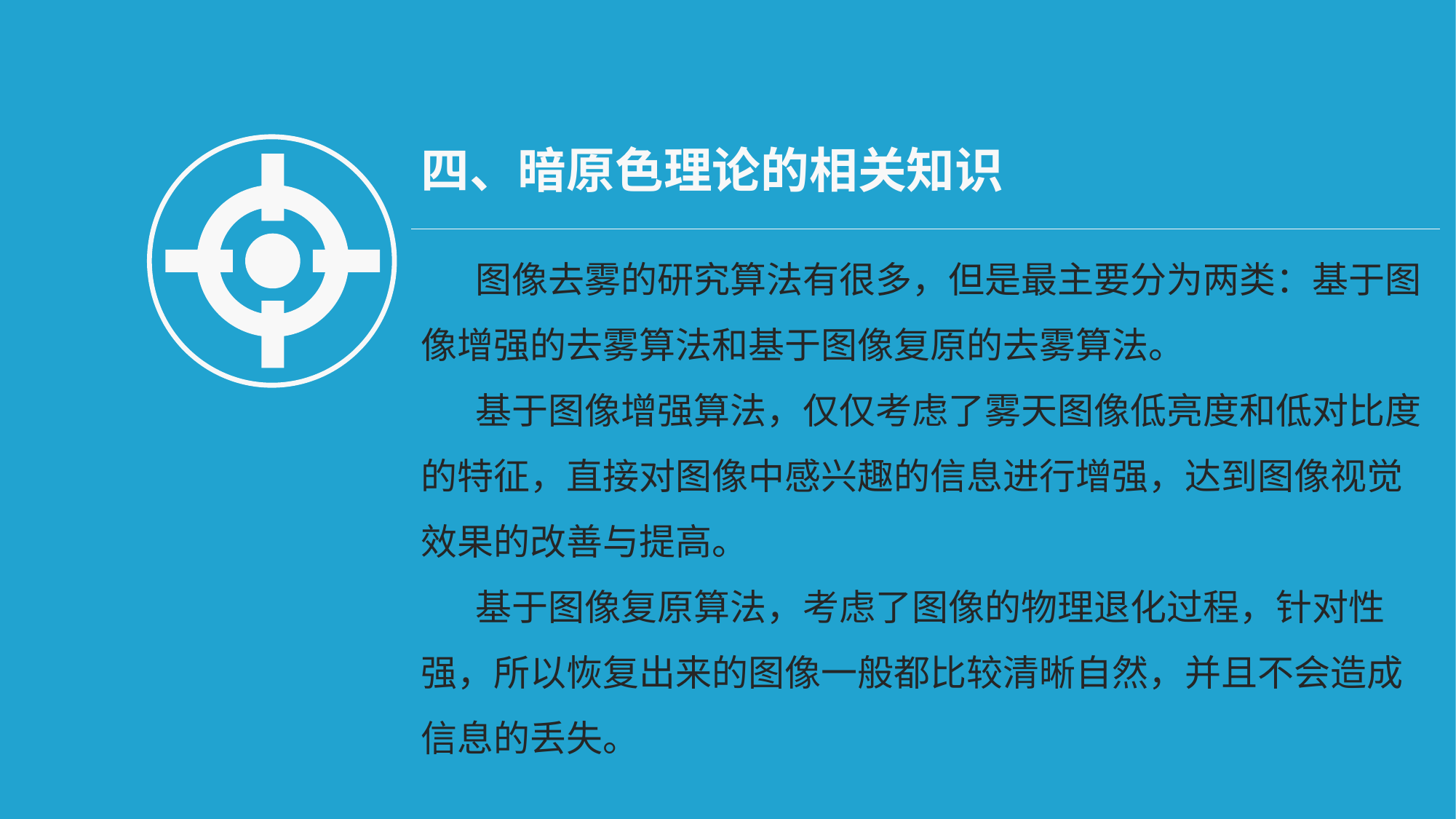

四、暗原色理论的相关知识

图像去雾的研究算法有很多，但是最主要分为两类：基于图像增强的去雾算法和基于图像复原的去雾算法。
基于图像增强算法，仅仅考虑了雾天图像低亮度和低对比度的特征，直接对图像中感兴趣的信息进行增强，达到图像视觉效果的改善与提高。
基于图像复原算法，考虑了图像的物理退化过程，针对性强，所以恢复出来的图像一般都比较清晰自然，并且不会造成信息的丢失。